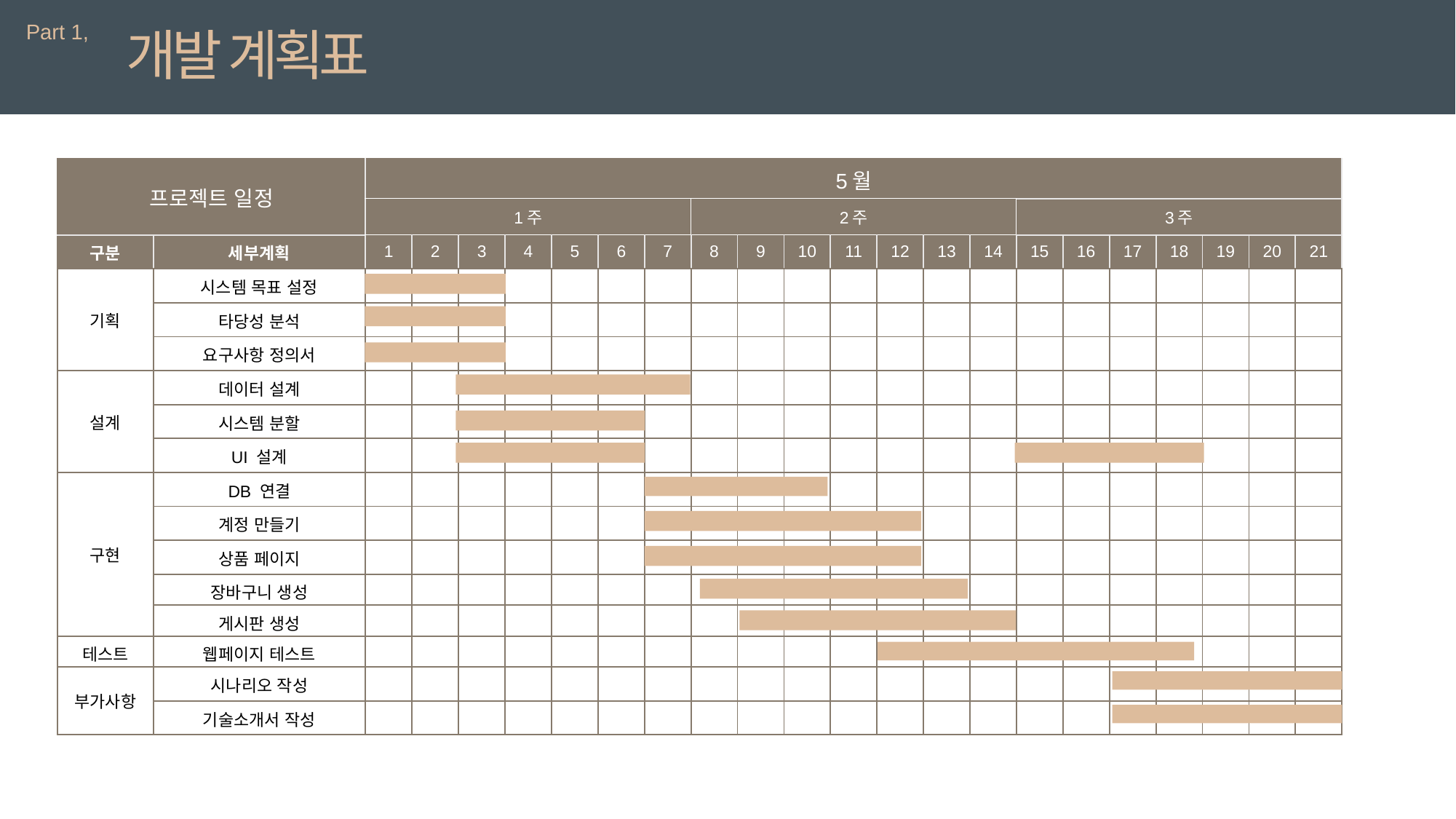

Part 1,
개발 계획표
| 프로젝트 일정 |  | 5월 |  |  |  |  |  |  |  |  |  |  |  | 2월 |  |  |  |  |  |  |  |  |
| --- | --- | --- | --- | --- | --- | --- | --- | --- | --- | --- | --- | --- | --- | --- | --- | --- | --- | --- | --- | --- | --- | --- |
|  |  | 1주 | 2주 |  |  |  |  | 2주 | 2주 |  |  |  | 3주 | 3주 |  | 3주 |  |  |  |  |  |  |
| 구분 | 세부계획 | 1 | 2 | 3 | 4 | 5 | 6 | 7 | 8 | 9 | 10 | 11 | 12 | 13 | 14 | 15 | 16 | 17 | 18 | 19 | 20 | 21 |
| 기획 | 시스템 목표 설정 |  |  |  |  |  |  |  |  |  |  |  |  |  |  |  |  |  |  |  |  |  |
|  | 타당성 분석 |  |  |  |  |  |  |  |  |  |  |  |  |  |  |  |  |  |  |  |  |  |
|  | 요구사항 정의서 |  |  |  |  |  |  |  |  |  |  |  |  |  |  |  |  |  |  |  |  |  |
| 설계 | 데이터 설계 |  |  |  |  |  |  |  |  |  |  |  |  |  |  |  |  |  |  |  |  |  |
|  | 시스템 분할 |  |  |  |  |  |  |  |  |  |  |  |  |  |  |  |  |  |  |  |  |  |
|  | UI 설계 |  |  |  |  |  |  |  |  |  |  |  |  |  |  |  |  |  |  |  |  |  |
| 구현 | DB 연결 |  |  |  |  |  |  |  |  |  |  |  |  |  |  |  |  |  |  |  |  |  |
|  | 계정 만들기 |  |  |  |  |  |  |  |  |  |  |  |  |  |  |  |  |  |  |  |  |  |
|  | 상품 페이지 |  |  |  |  |  |  |  |  |  |  |  |  |  |  |  |  |  |  |  |  |  |
| 구현 | 장바구니 생성 |  |  |  |  |  |  |  |  |  |  |  |  |  |  |  |  |  |  |  |  |  |
|  | 게시판 생성 |  |  |  |  |  |  |  |  |  |  |  |  |  |  |  |  |  |  |  |  |  |
| 테스트 | 웹페이지 테스트 |  |  |  |  |  |  |  |  |  |  |  |  |  |  |  |  |  |  |  |  |  |
| 부가사항 | 시나리오 작성 |  |  |  |  |  |  |  |  |  |  |  |  |  |  |  |  |  |  |  |  |  |
|  | 기술소개서 작성 |  |  |  |  |  |  |  |  |  |  |  |  |  |  |  |  |  |  |  |  |  |